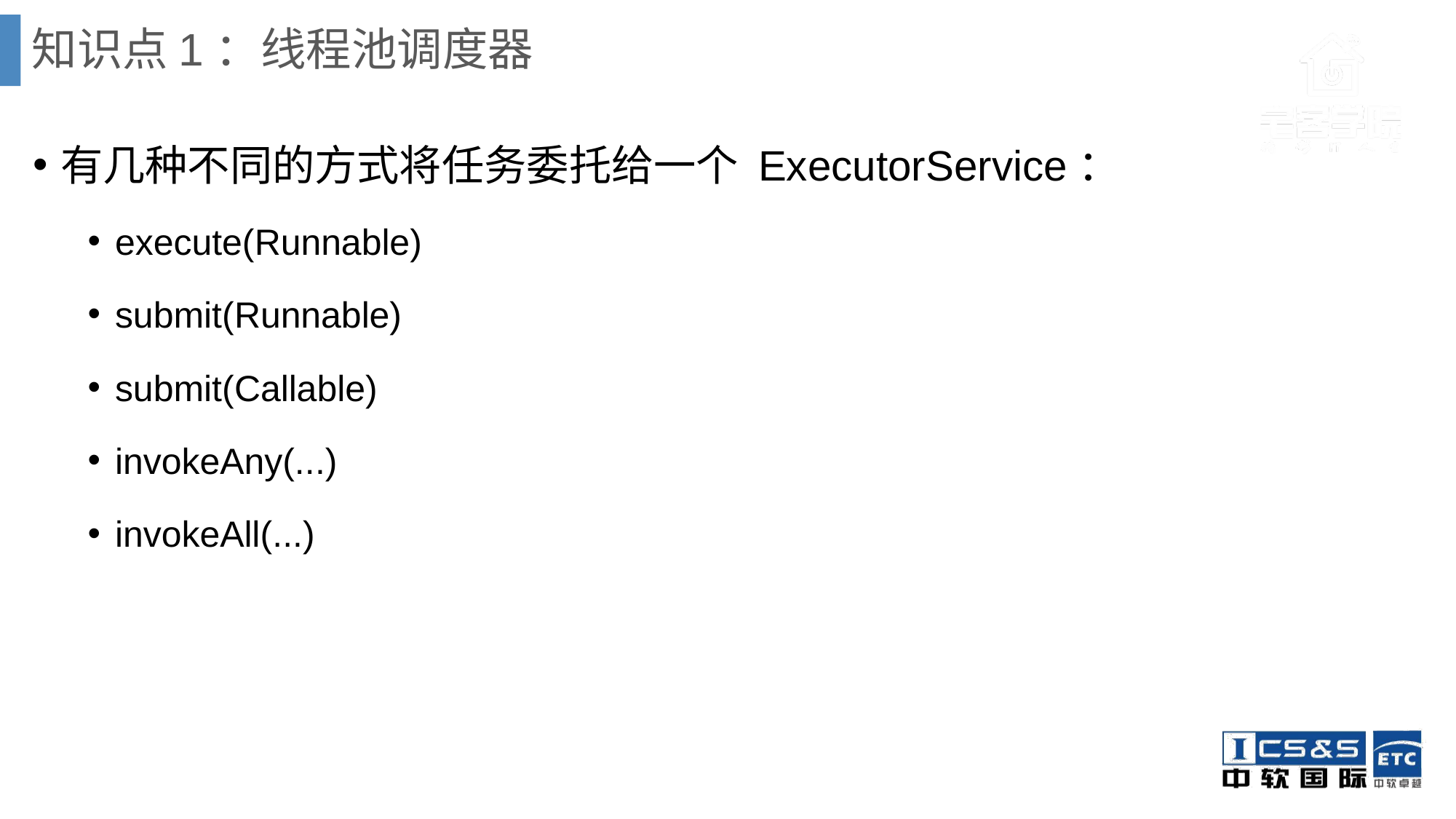

# 知识点1：线程池调度器
有几种不同的方式将任务委托给一个 ExecutorService：
execute(Runnable)
submit(Runnable)
submit(Callable)
invokeAny(...)
invokeAll(...)